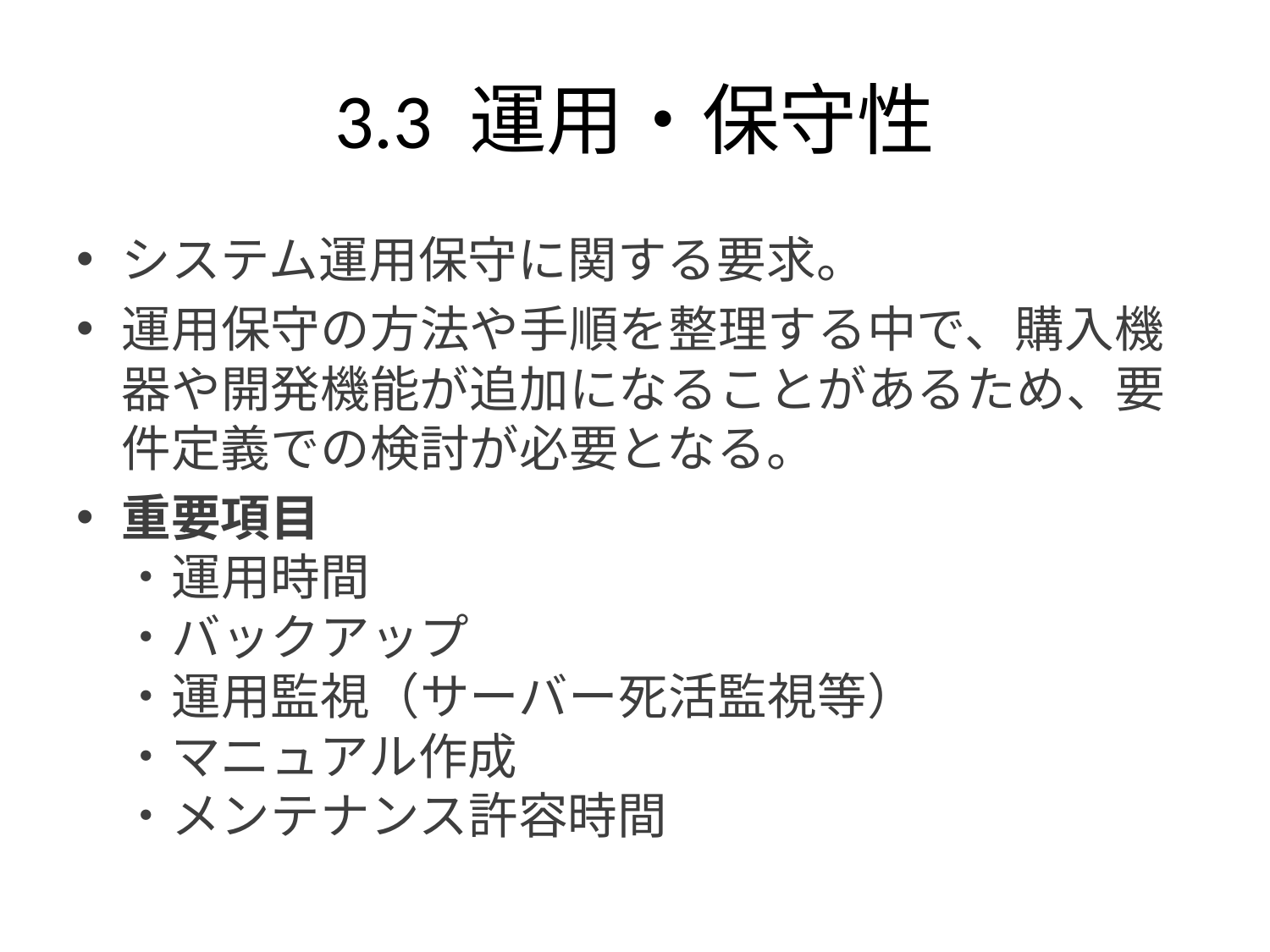

# 3.3 運用・保守性
システム運用保守に関する要求。
運用保守の方法や手順を整理する中で、購入機器や開発機能が追加になることがあるため、要件定義での検討が必要となる。
重要項目
・運用時間
・バックアップ
・運用監視（サーバー死活監視等）
・マニュアル作成
・メンテナンス許容時間